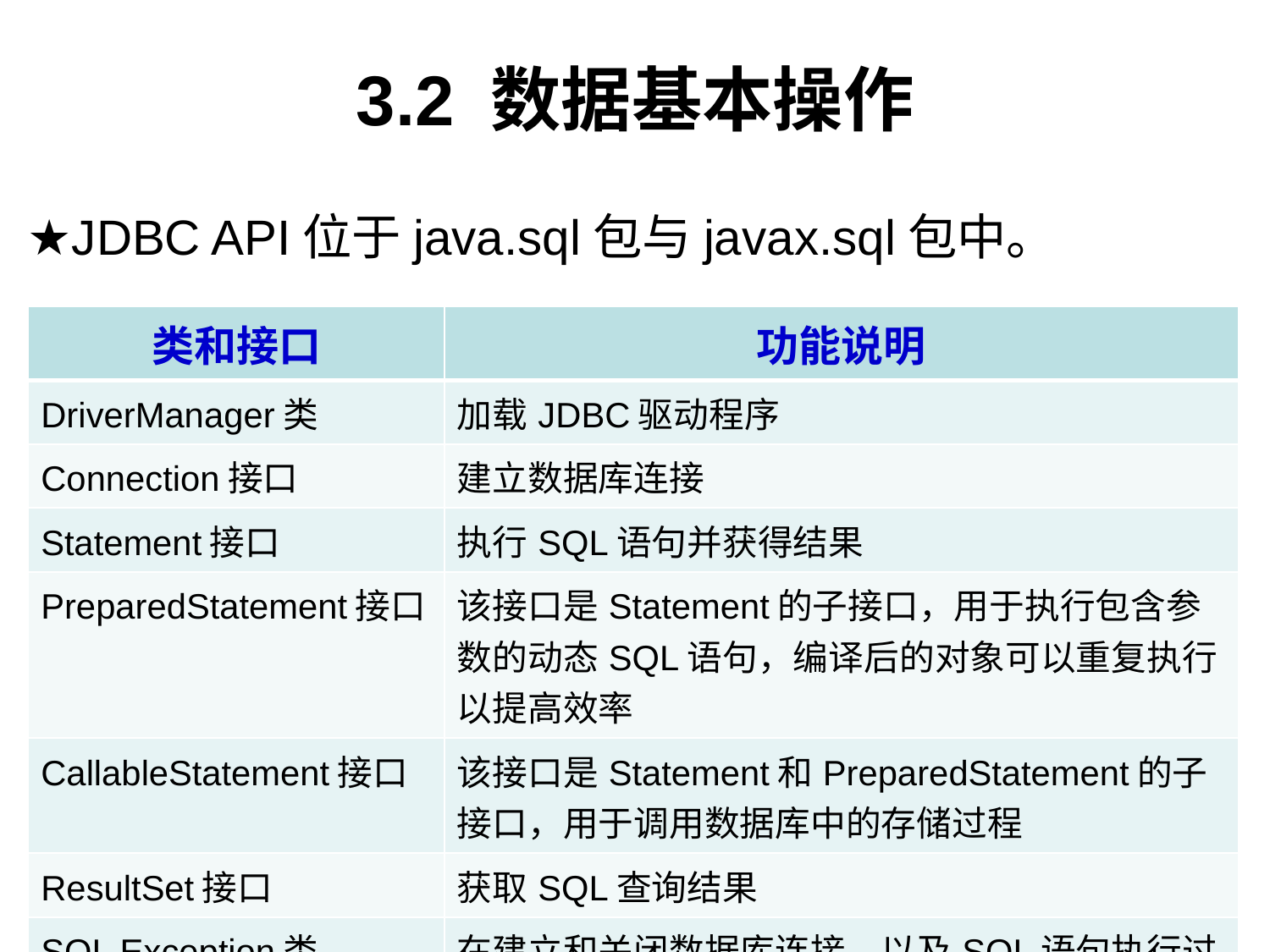

# 3.2 数据基本操作
★JDBC API位于java.sql包与javax.sql包中。
17.23。
| 类和接口 | 功能说明 |
| --- | --- |
| DriverManager类 | 加载JDBC驱动程序 |
| Connection接口 | 建立数据库连接 |
| Statement接口 | 执行SQL语句并获得结果 |
| PreparedStatement接口 | 该接口是Statement的子接口，用于执行包含参数的动态SQL语句，编译后的对象可以重复执行以提高效率 |
| CallableStatement接口 | 该接口是Statement和PreparedStatement的子接口，用于调用数据库中的存储过程 |
| ResultSet接口 | 获取SQL查询结果 |
| SQL Exception类 | 在建立和关闭数据库连接、以及SQL语句执行过程中的异常 |